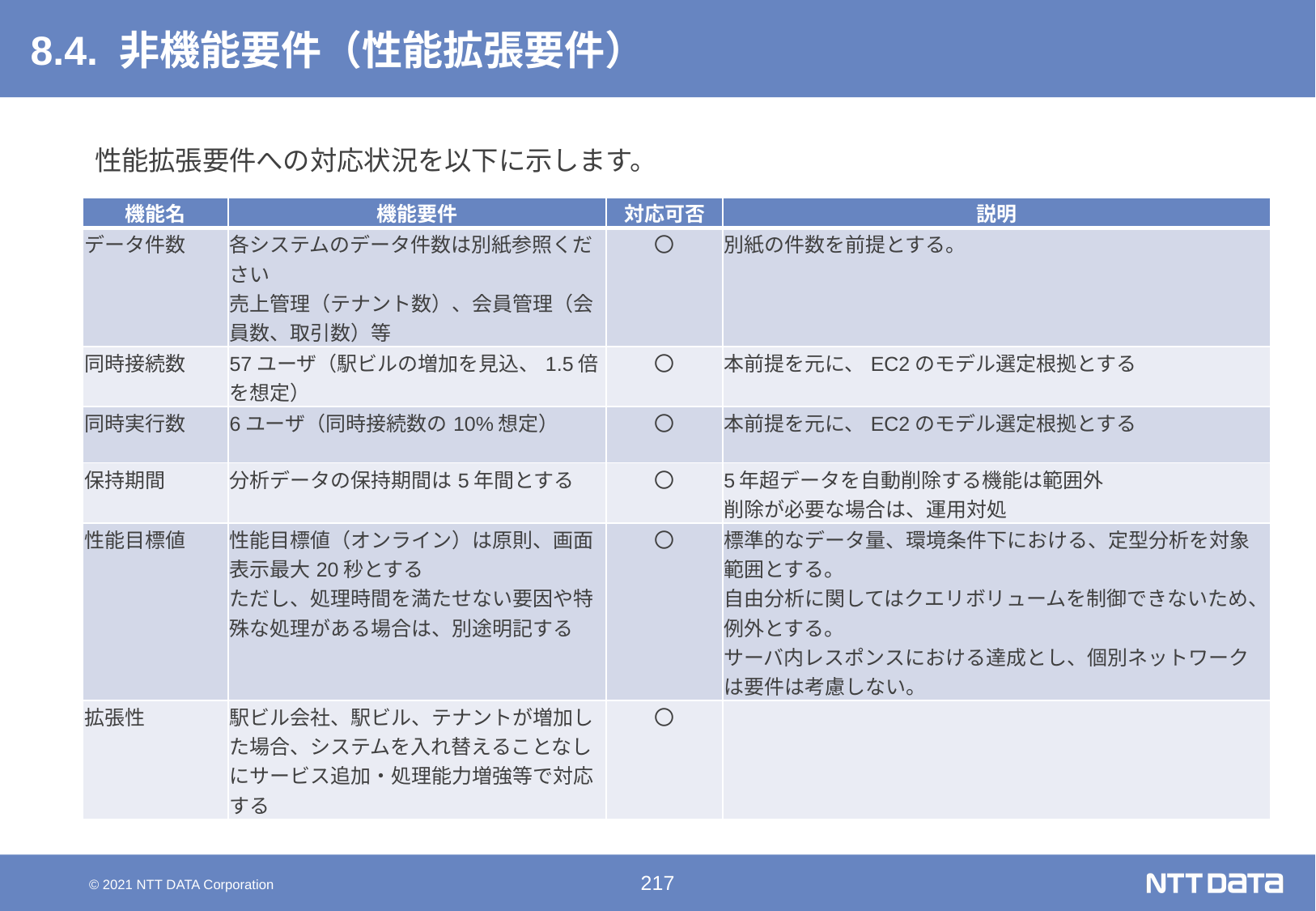

# 8.4. 非機能要件（性能拡張要件）

性能拡張要件への対応状況を以下に示します。
| 機能名 | 機能要件 | 対応可否 | 説明 |
| --- | --- | --- | --- |
| データ件数 | 各システムのデータ件数は別紙参照ください 売上管理（テナント数）、会員管理（会員数、取引数）等 | 〇 | 別紙の件数を前提とする。 |
| 同時接続数 | 57ユーザ（駅ビルの増加を見込、1.5倍を想定） | 〇 | 本前提を元に、EC2のモデル選定根拠とする |
| 同時実行数 | 6ユーザ（同時接続数の10%想定） | 〇 | 本前提を元に、EC2のモデル選定根拠とする |
| 保持期間 | 分析データの保持期間は5年間とする | 〇 | 5年超データを自動削除する機能は範囲外 削除が必要な場合は、運用対処 |
| 性能目標値 | 性能目標値（オンライン）は原則、画面表示最大20秒とする ただし、処理時間を満たせない要因や特殊な処理がある場合は、別途明記する | 〇 | 標準的なデータ量、環境条件下における、定型分析を対象範囲とする。 自由分析に関してはクエリボリュームを制御できないため、例外とする。 サーバ内レスポンスにおける達成とし、個別ネットワークは要件は考慮しない。 |
| 拡張性 | 駅ビル会社、駅ビル、テナントが増加した場合、システムを入れ替えることなしにサービス追加・処理能力増強等で対応する | 〇 |  |